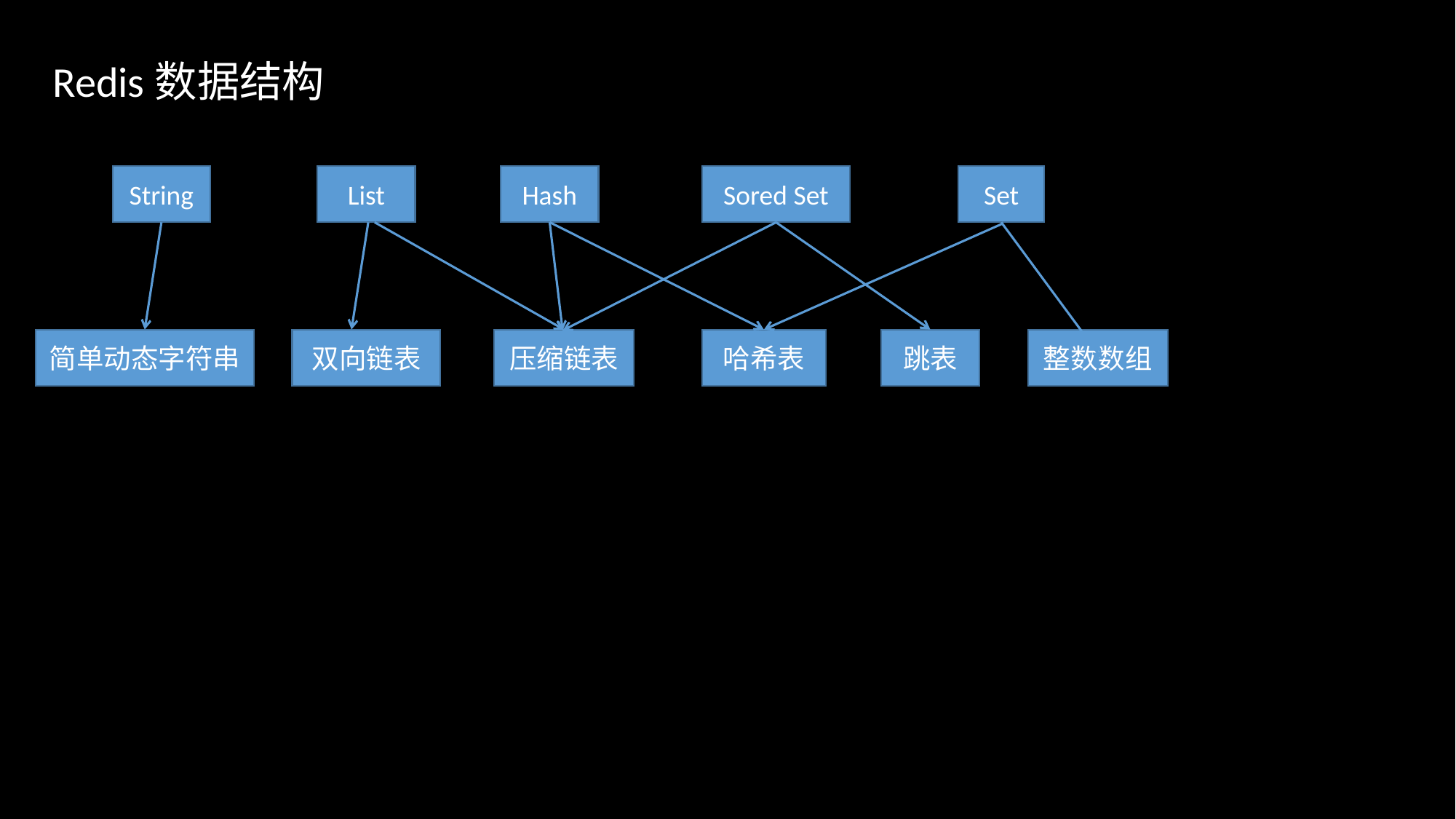

Redis数据结构
String
List
Hash
Sored Set
Set
简单动态字符串
双向链表
压缩链表
哈希表
跳表
整数数组